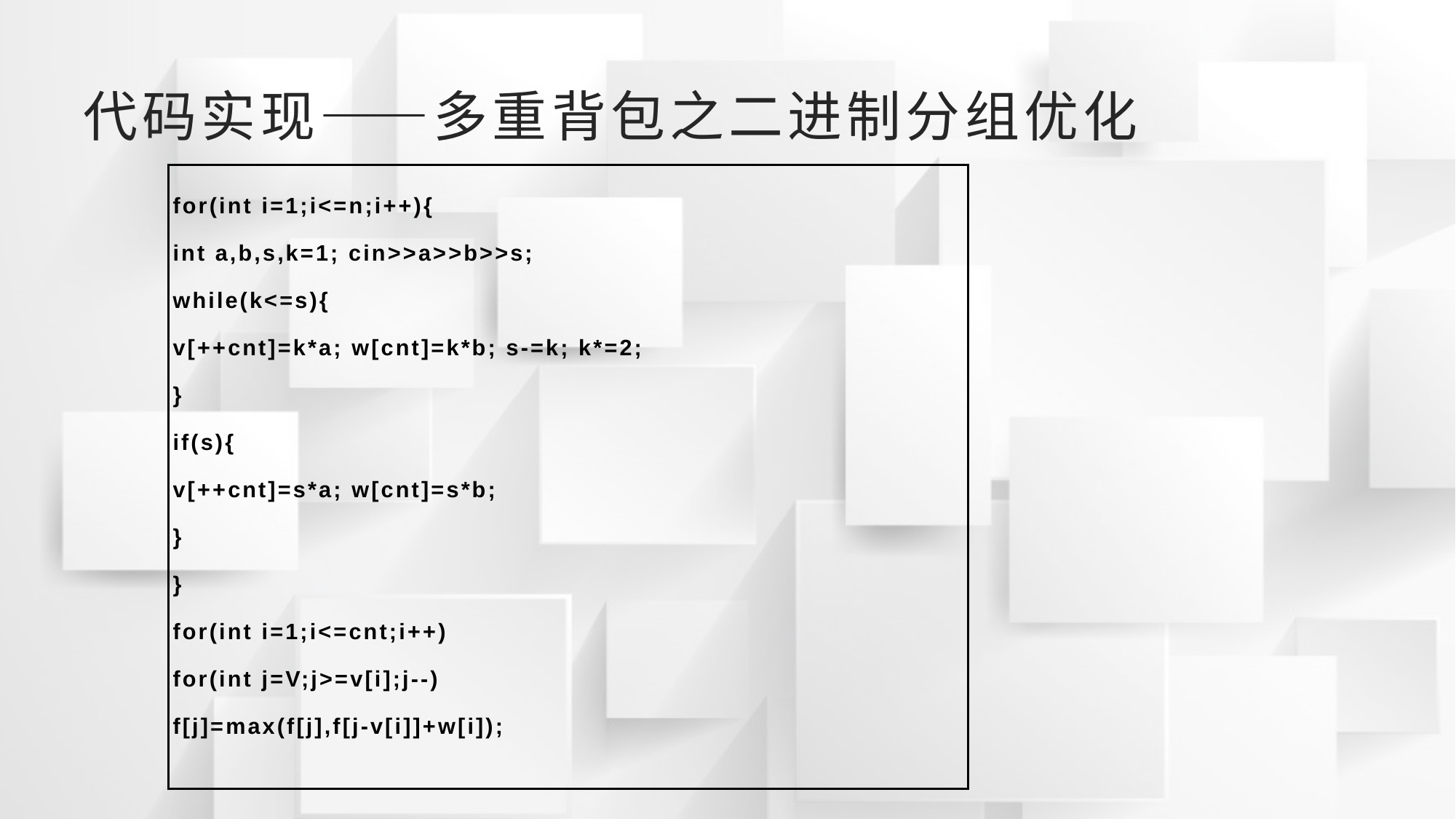

# 代码实现——多重背包之二进制分组优化

	for(int i=1;i<=n;i++){
  		int a,b,s,k=1; cin>>a>>b>>s;
		while(k<=s){
			v[++cnt]=k*a; w[cnt]=k*b; s-=k; k*=2;
		}
		if(s){
			v[++cnt]=s*a; w[cnt]=s*b;
		}
	}
	for(int i=1;i<=cnt;i++)
		for(int j=V;j>=v[i];j--)
			f[j]=max(f[j],f[j-v[i]]+w[i]);